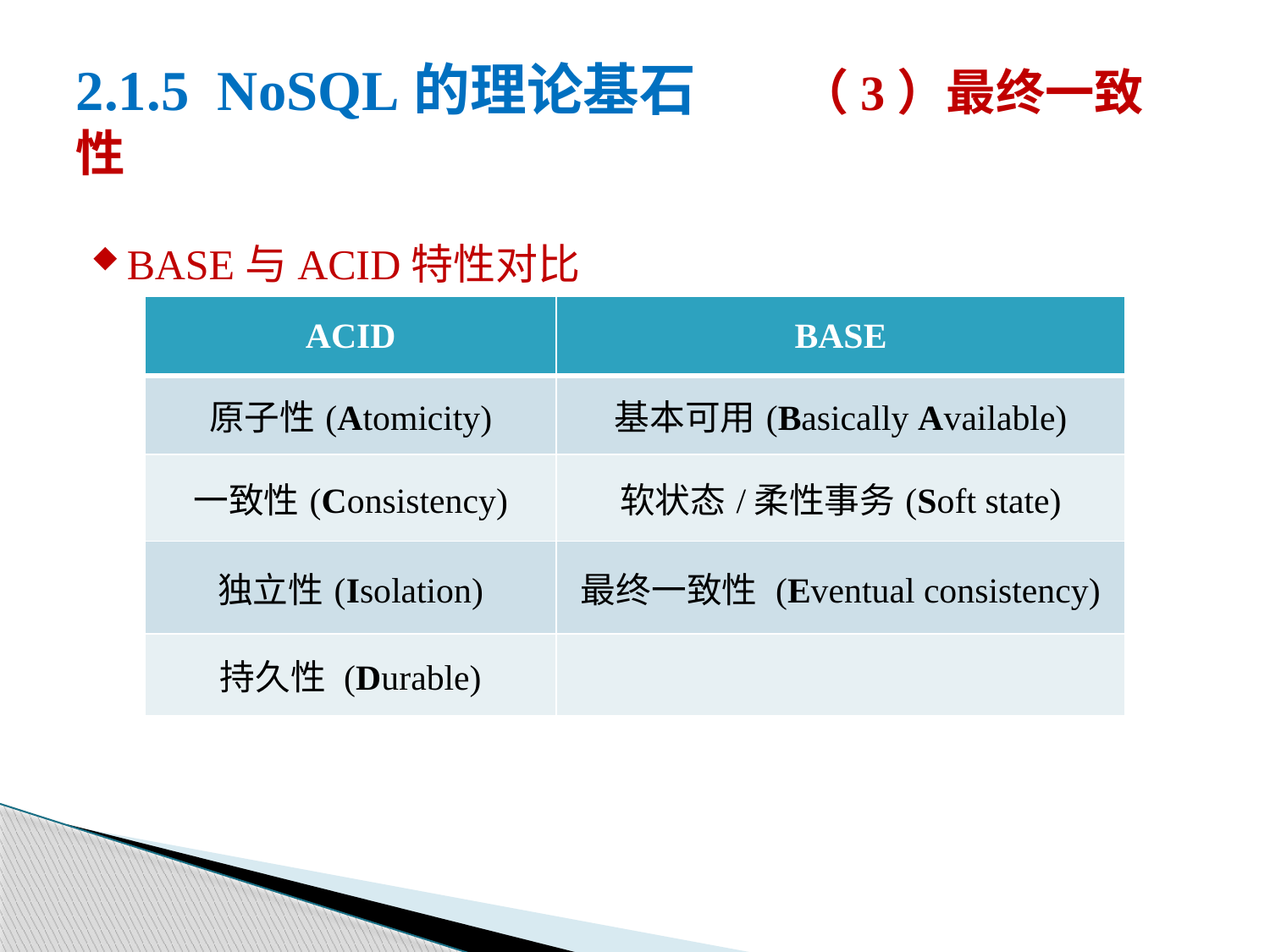

# 2.1.5  NoSQL的理论基石        （3）最终一致性
BASE与ACID特性对比

| ACID | BASE |
| --- | --- |
| 原子性(Atomicity) | 基本可用(Basically Available) |
| 一致性(Consistency) | 软状态/柔性事务(Soft state) |
| 独立性(Isolation) | 最终一致性 (Eventual consistency) |
| 持久性 (Durable) |  |